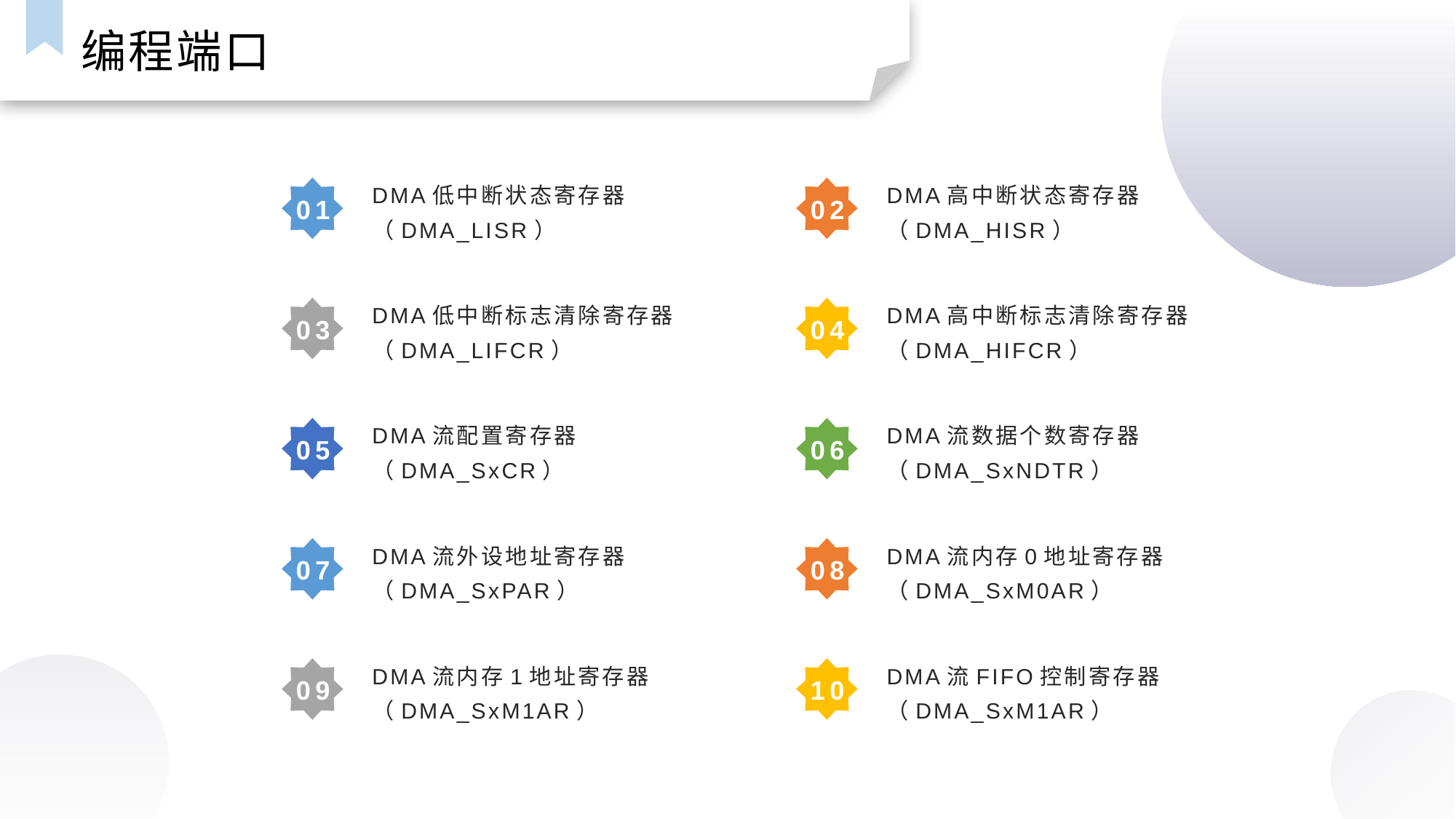

编程端口
DMA低中断状态寄存器（DMA_LISR）
DMA高中断状态寄存器（DMA_HISR）

01
02
DMA低中断标志清除寄存器（DMA_LIFCR）
DMA高中断标志清除寄存器（DMA_HIFCR）

03
04
DMA流配置寄存器（DMA_SxCR）
DMA流数据个数寄存器（DMA_SxNDTR）

05
06
DMA流外设地址寄存器（DMA_SxPAR）
DMA流内存0地址寄存器（DMA_SxM0AR）

07
08
DMA流内存1地址寄存器（DMA_SxM1AR）
DMA流FIFO控制寄存器（DMA_SxM1AR）

09
10